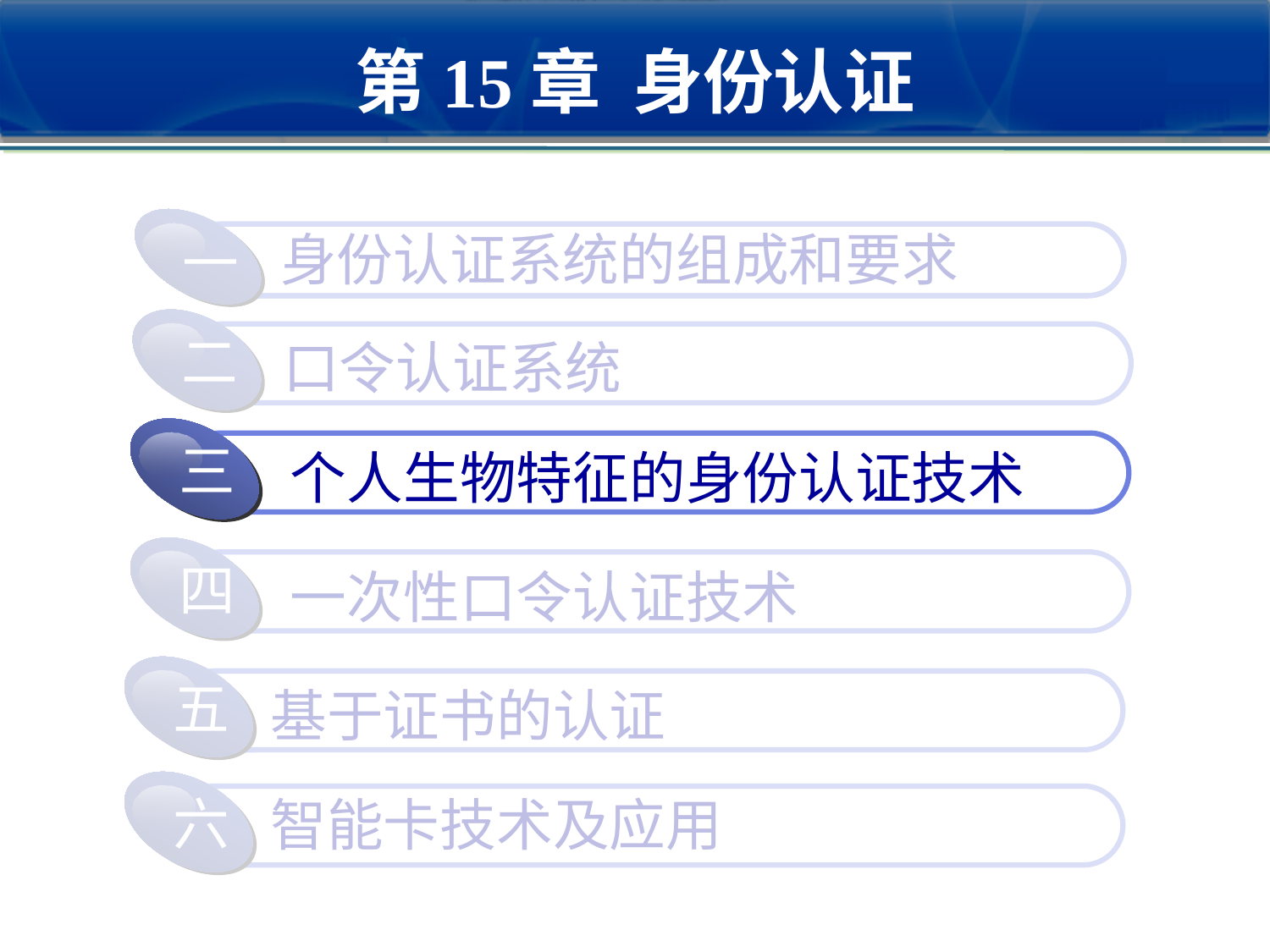

第15章  身份认证

一

身份认证系统的组成和要求
一

二

口令认证系统

三

个人生物特征的身份认证技术

四

一次性口令认证技术

五

基于证书的认证

六

智能卡技术及应用